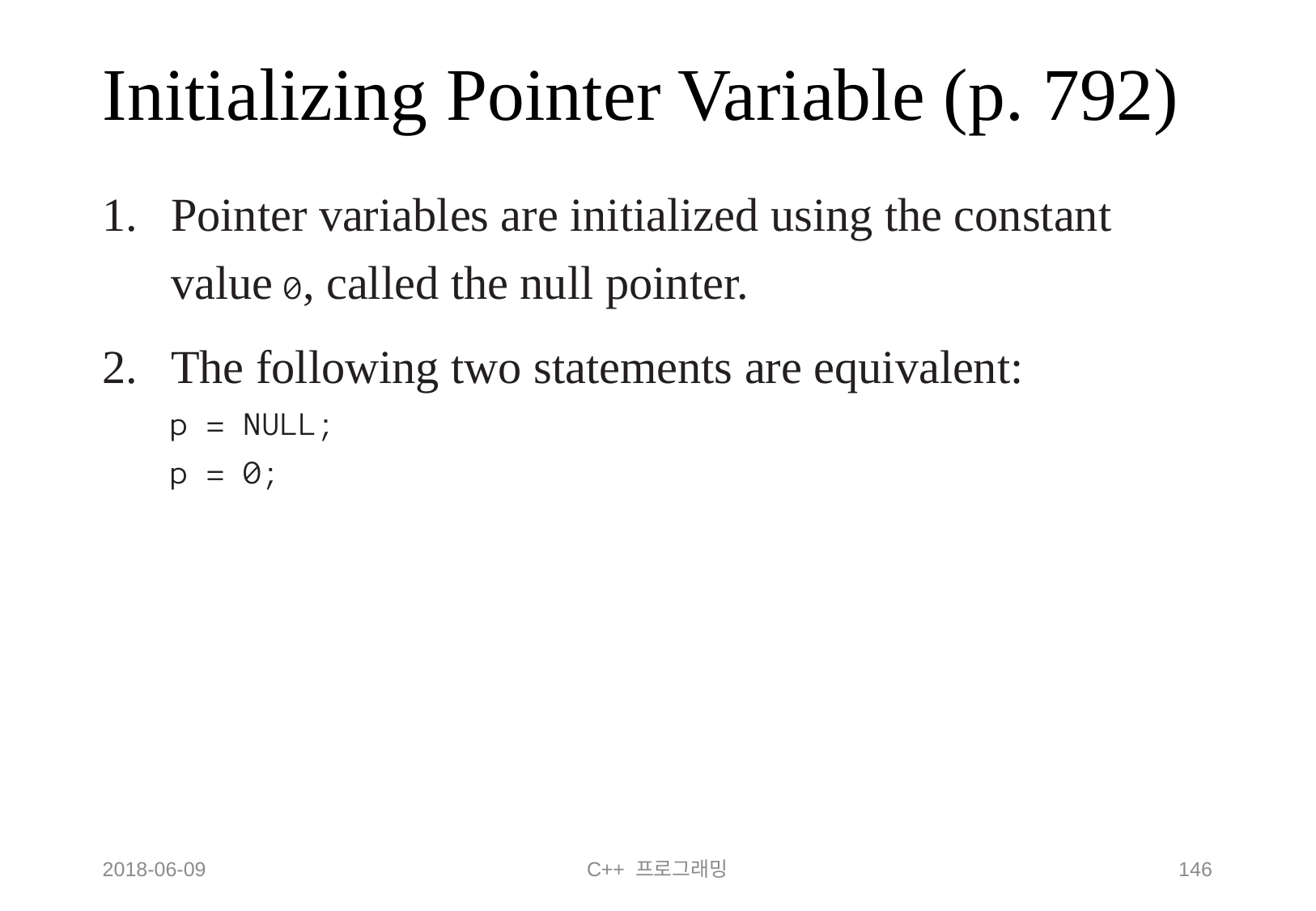

# Initializing Pointer Variable (p. 792)
Pointer variables are initialized using the constant value 0, called the null pointer.
The following two statements are equivalent:
p = NULL;
p = 0;
2018-06-09
C++ 프로그래밍
146